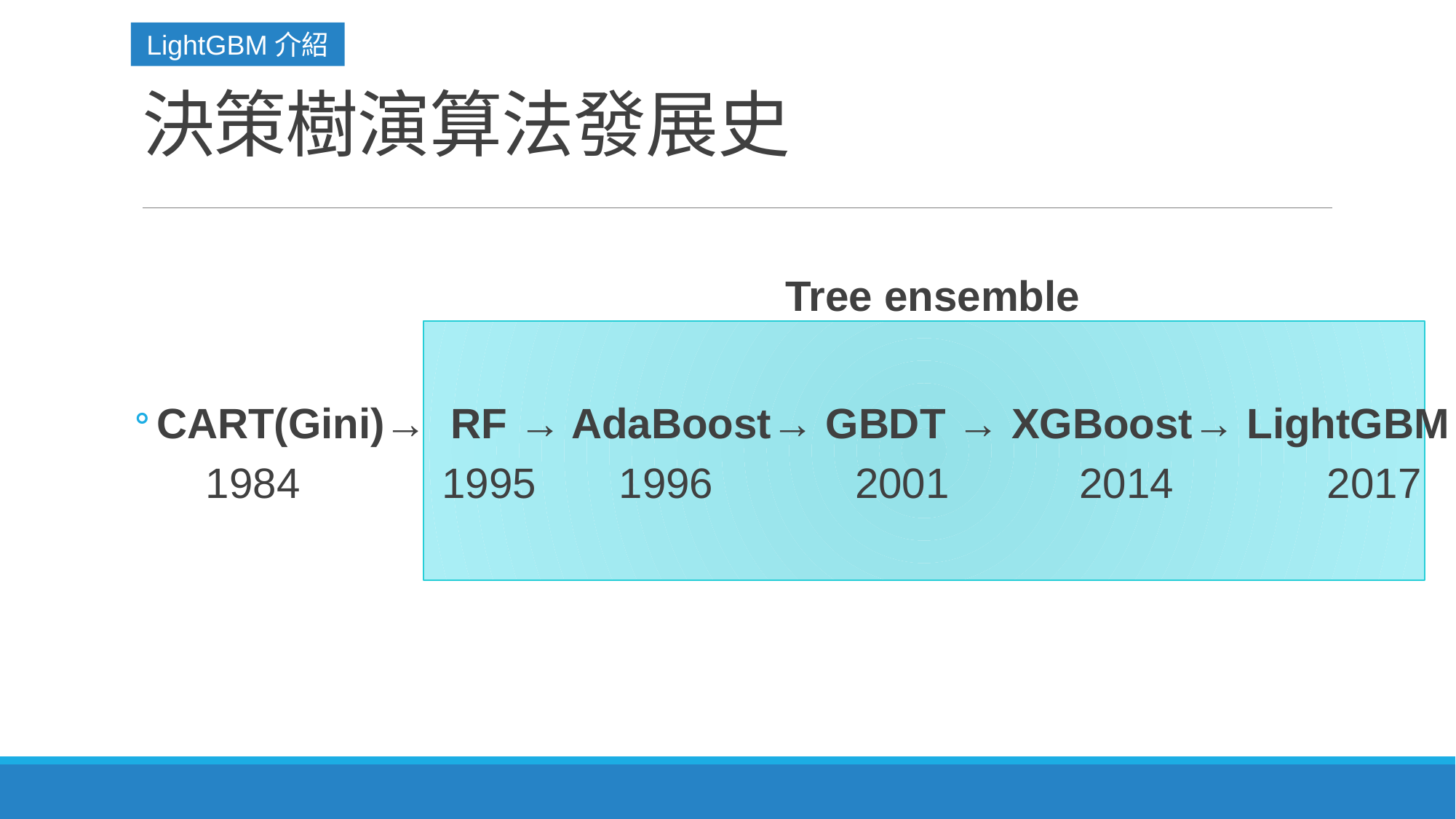

LightGBM介紹
# 決策樹演算法發展史

                                                       Tree ensemble

CART(Gini)→  RF → AdaBoost→ GBDT → XGBoost→ LightGBM
      1984            1995       1996            2001           2014             2017